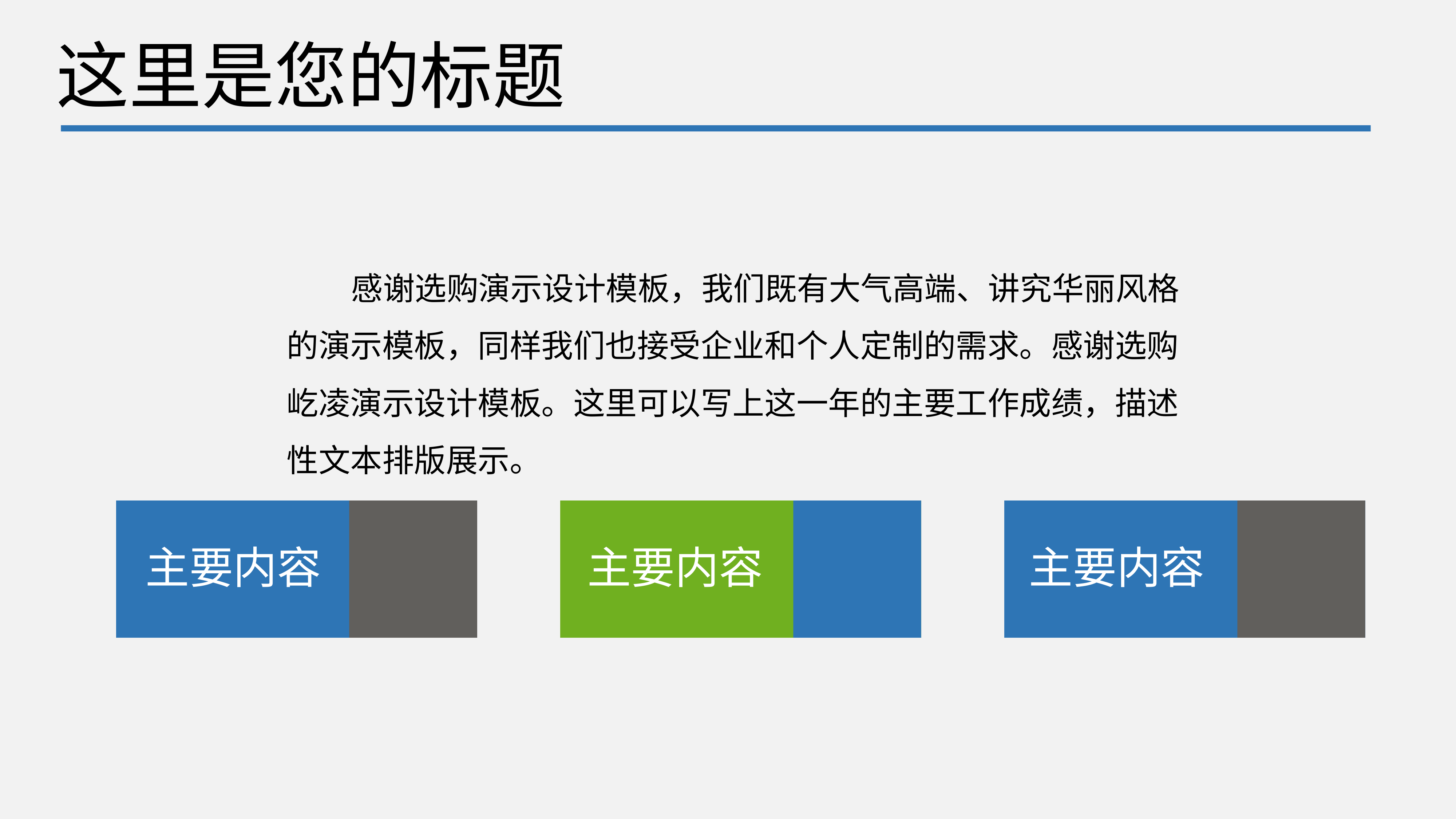

这里是您的标题

        感谢选购演示设计模板，我们既有大气高端、讲究华丽风格的演示模板，同样我们也接受企业和个人定制的需求。感谢选购屹凌演示设计模板。这里可以写上这一年的主要工作成绩，描述性文本排版展示。

主要内容
主要内容
主要内容